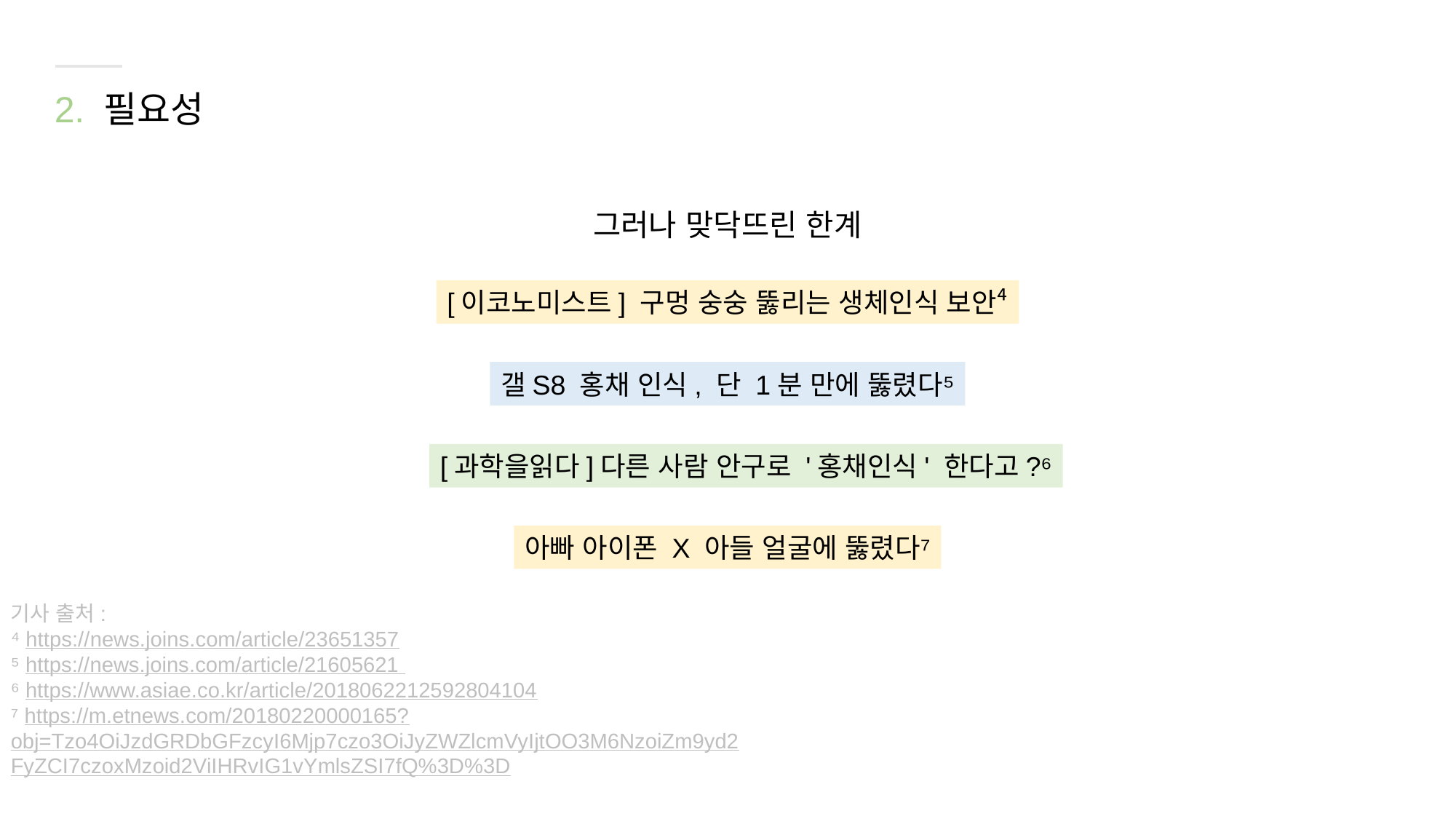

2. 필요성
그러나 맞닥뜨린 한계
[이코노미스트] 구멍 숭숭 뚫리는 생체인식 보안⁴
갤S8 홍채 인식, 단 1분 만에 뚫렸다⁵
[과학을읽다]다른 사람 안구로 '홍채인식' 한다고?⁶
아빠 아이폰 X 아들 얼굴에 뚫렸다⁷
기사 출처:
⁴ https://news.joins.com/article/23651357
⁵ https://news.joins.com/article/21605621
⁶ https://www.asiae.co.kr/article/2018062212592804104
⁷ https://m.etnews.com/20180220000165?obj=Tzo4OiJzdGRDbGFzcyI6Mjp7czo3OiJyZWZlcmVyIjtOO3M6NzoiZm9yd2FyZCI7czoxMzoid2ViIHRvIG1vYmlsZSI7fQ%3D%3D